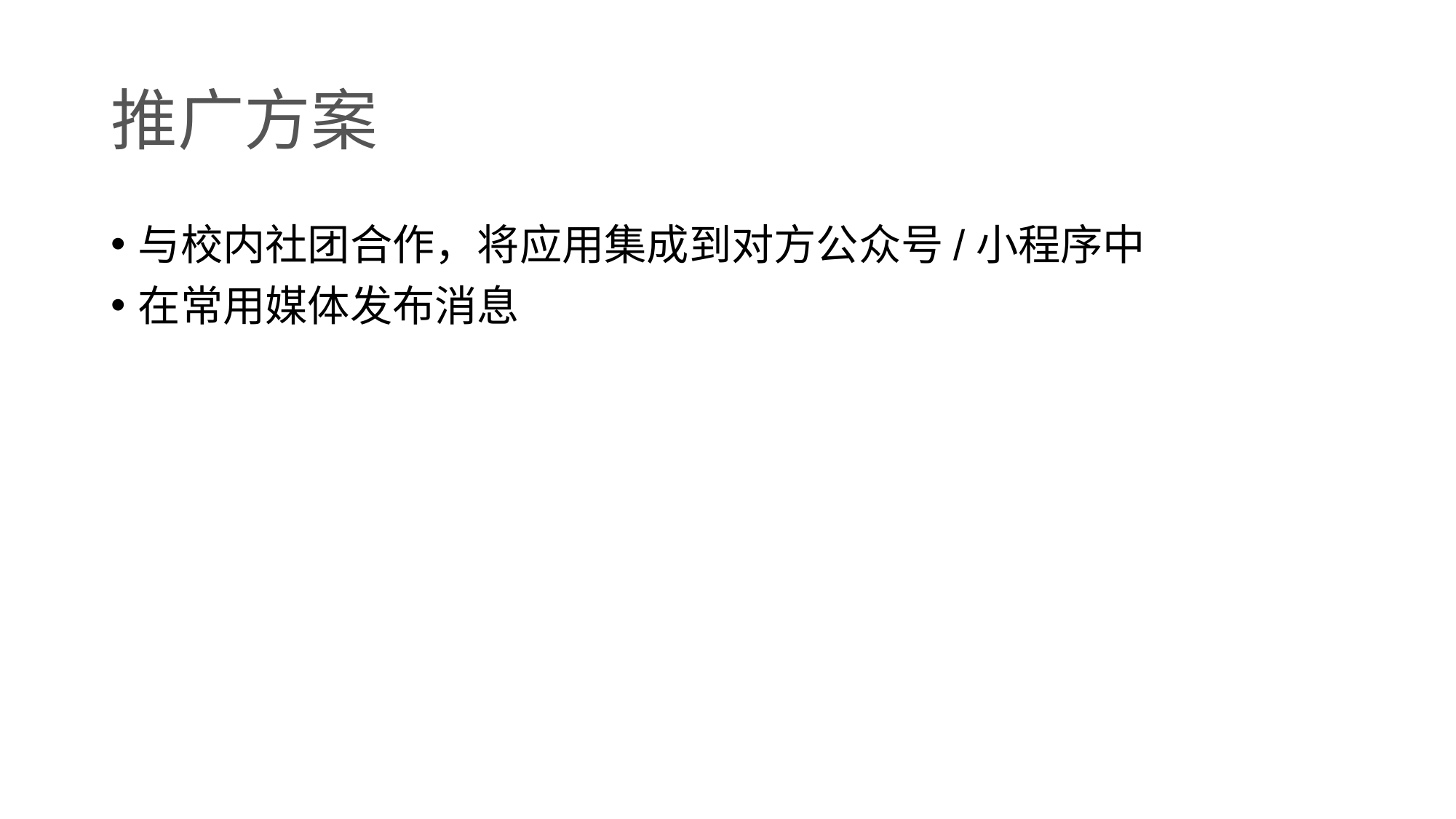

# 推广方案
与校内社团合作，将应用集成到对方公众号/小程序中
在常用媒体发布消息